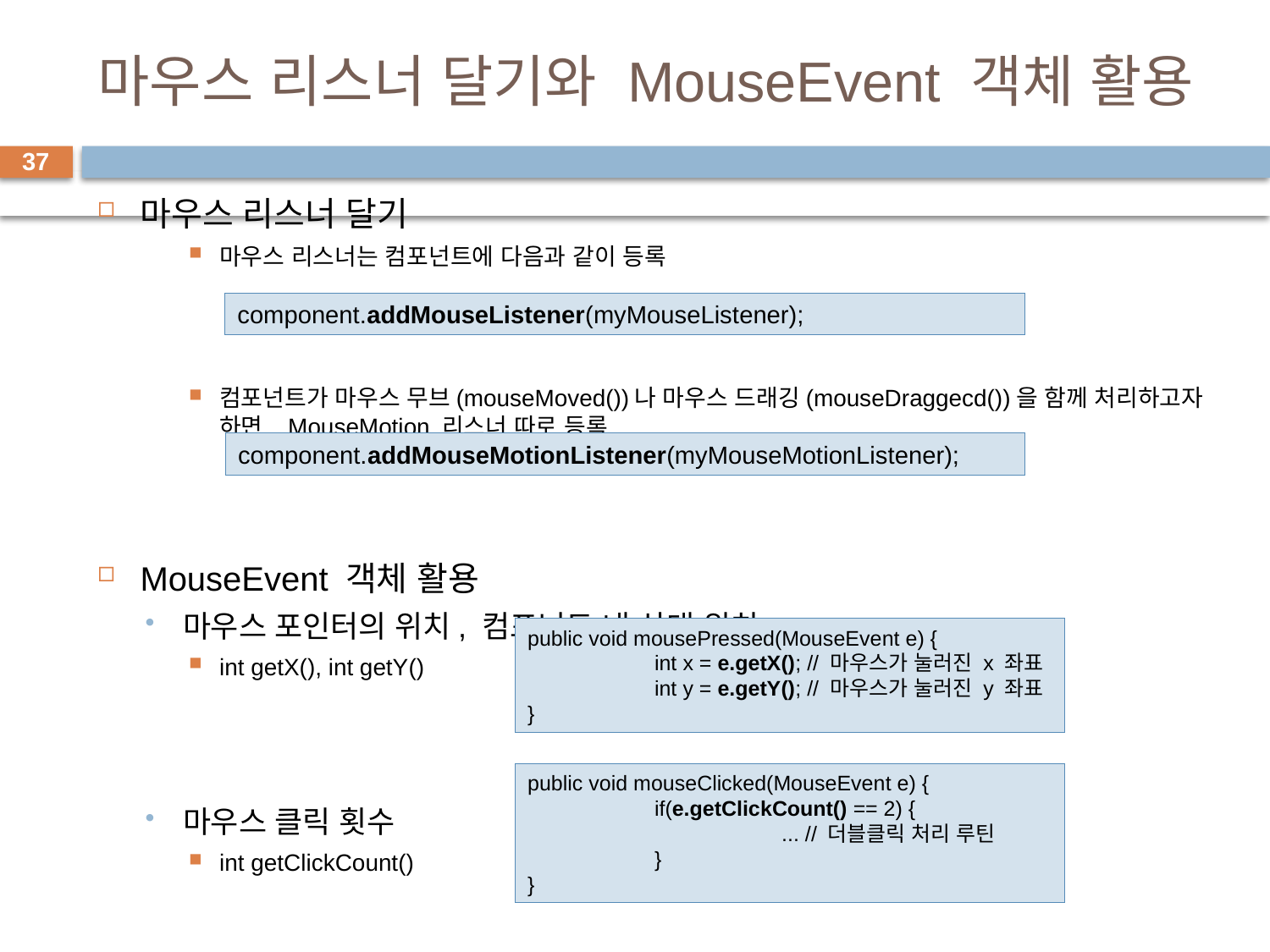

# 마우스 리스너 달기와 MouseEvent 객체 활용
37
마우스 리스너 달기
마우스 리스너는 컴포넌트에 다음과 같이 등록

컴포넌트가 마우스 무브(mouseMoved())나 마우스 드래깅(mouseDraggecd())을 함께 처리하고자 하면,  MouseMotion 리스너 따로 등록

MouseEvent 객체 활용
마우스 포인터의 위치, 컴포넌트 내 상대 위치
int getX(), int getY()

마우스 클릭 횟수
int getClickCount()

component.addMouseListener(myMouseListener);
component.addMouseMotionListener(myMouseMotionListener);
public void mousePressed(MouseEvent e) {
	int x = e.getX(); // 마우스가 눌러진 x 좌표
	int y = e.getY(); // 마우스가 눌러진 y 좌표
}
public void mouseClicked(MouseEvent e) {
	if(e.getClickCount() == 2) {
		... // 더블클릭 처리 루틴
	}
}